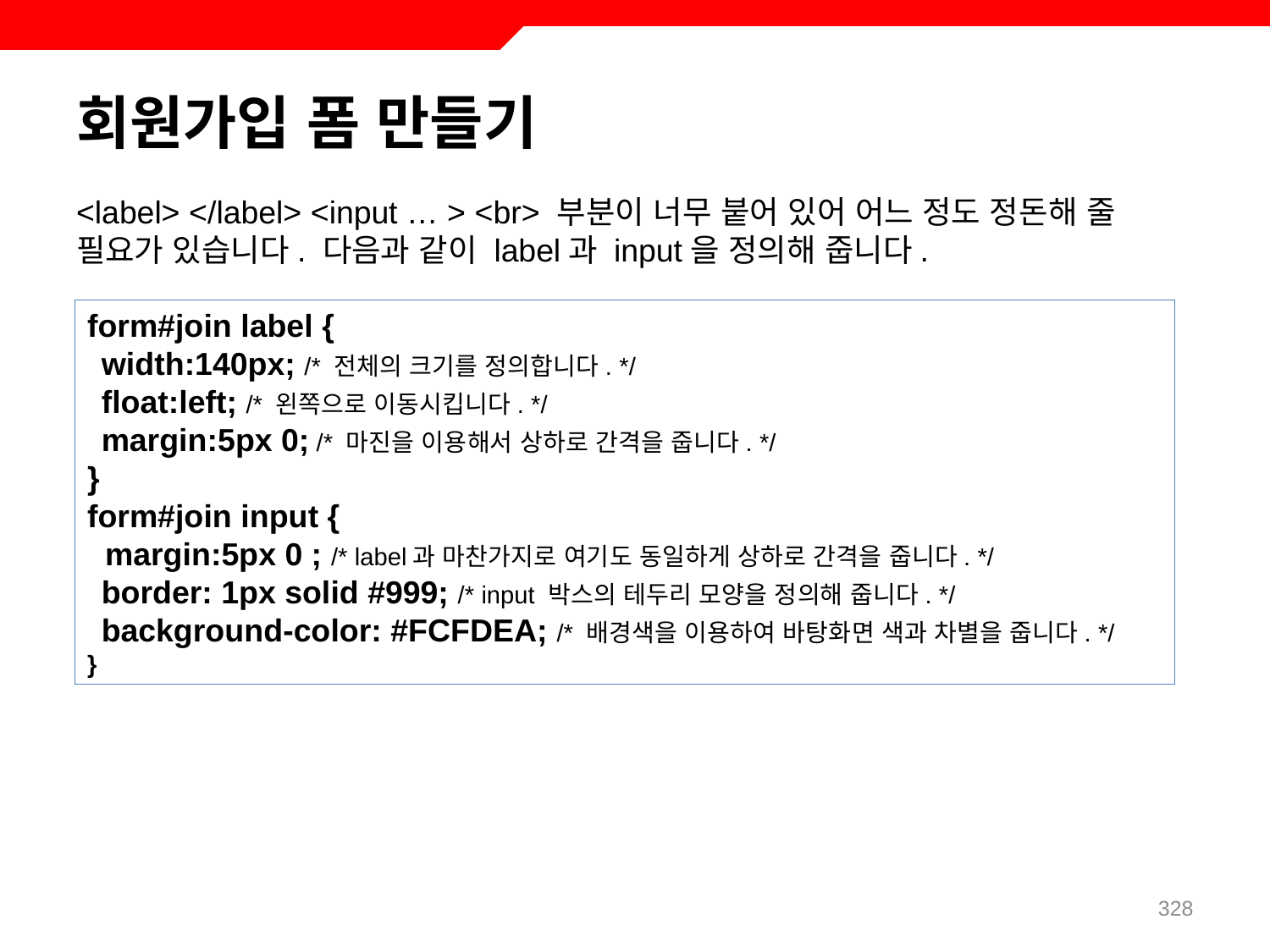

# 회원가입 폼 만들기
<label> </label> <input … > <br> 부분이 너무 붙어 있어 어느 정도 정돈해 줄 필요가 있습니다. 다음과 같이 label과 input을 정의해 줍니다.

form#join label {
  width:140px; /* 전체의 크기를 정의합니다. */
  float:left; /* 왼쪽으로 이동시킵니다. */
  margin:5px 0; /* 마진을 이용해서 상하로 간격을 줍니다. */
}
form#join input {
  margin:5px 0 ; /* label과 마찬가지로 여기도 동일하게 상하로 간격을 줍니다. */
  border: 1px solid #999; /* input 박스의 테두리 모양을 정의해 줍니다. */
  background-color: #FCFDEA; /* 배경색을 이용하여 바탕화면 색과 차별을 줍니다. */
}
328